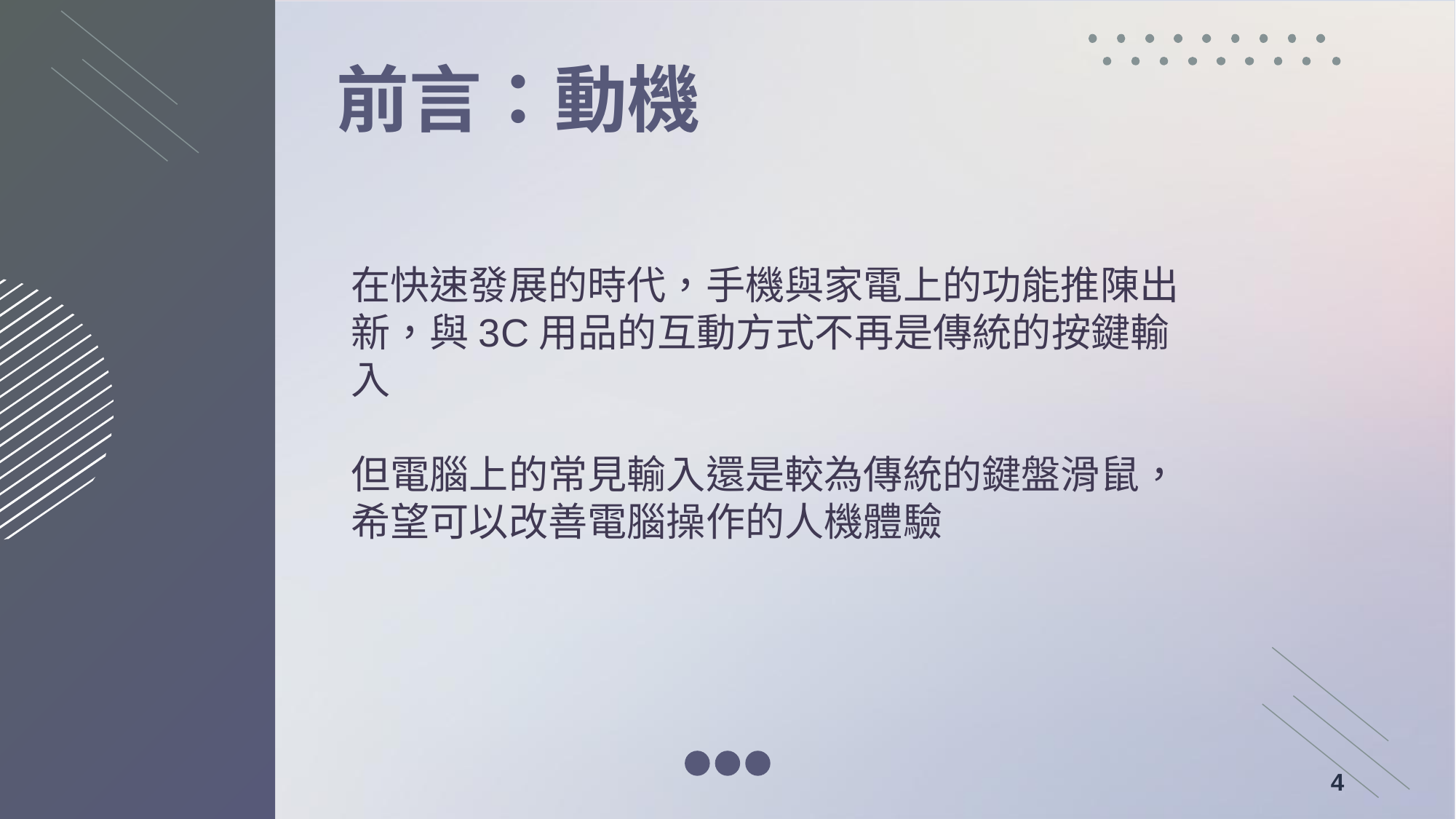

# 前言：動機
在快速發展的時代，手機與家電上的功能推陳出新，與3C用品的互動方式不再是傳統的按鍵輸入

但電腦上的常見輸入還是較為傳統的鍵盤滑鼠，希望可以改善電腦操作的人機體驗
4